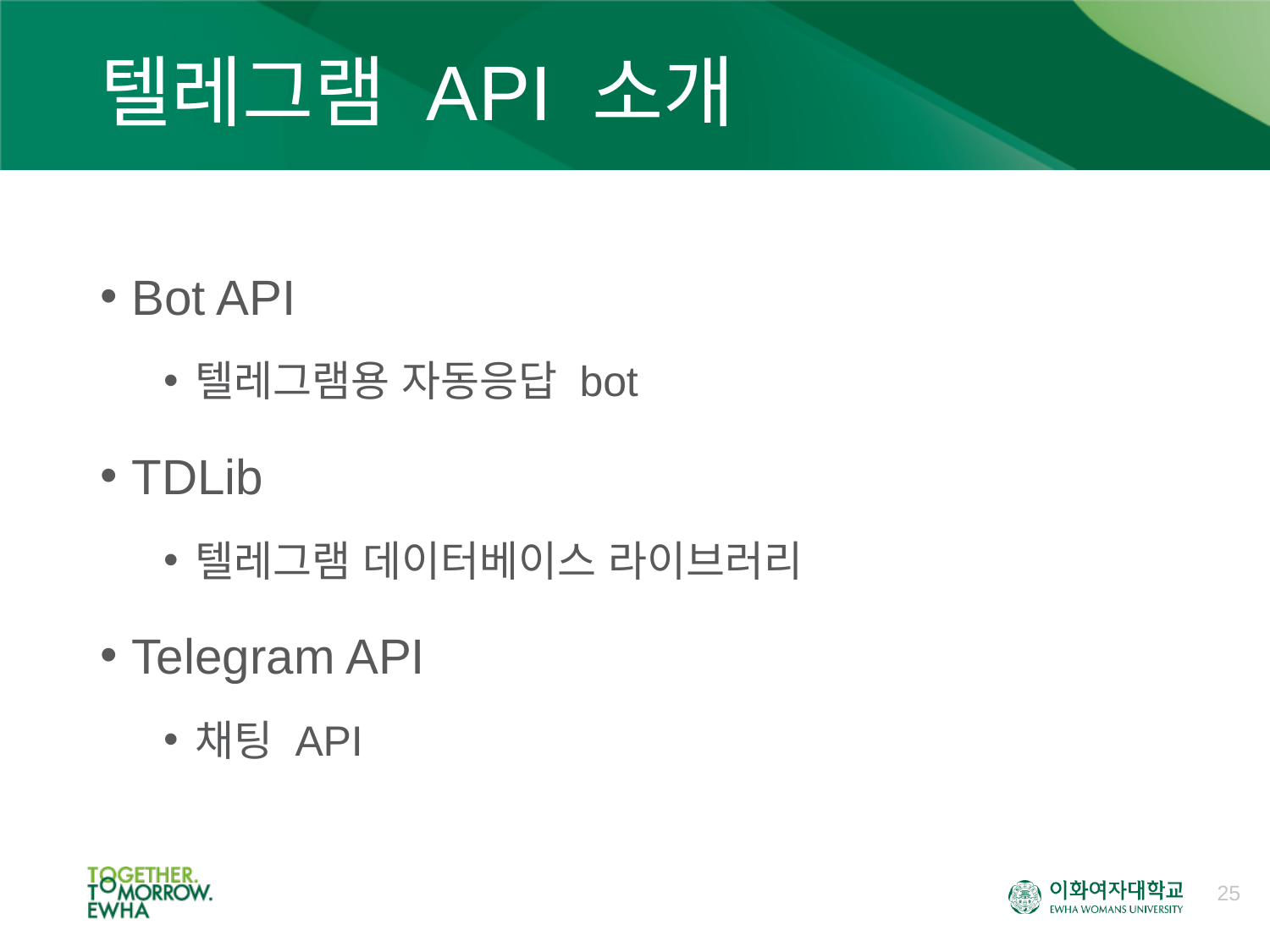

# 텔레그램 API 소개
Bot API
텔레그램용 자동응답 bot
TDLib
텔레그램 데이터베이스 라이브러리
Telegram API
채팅 API
25